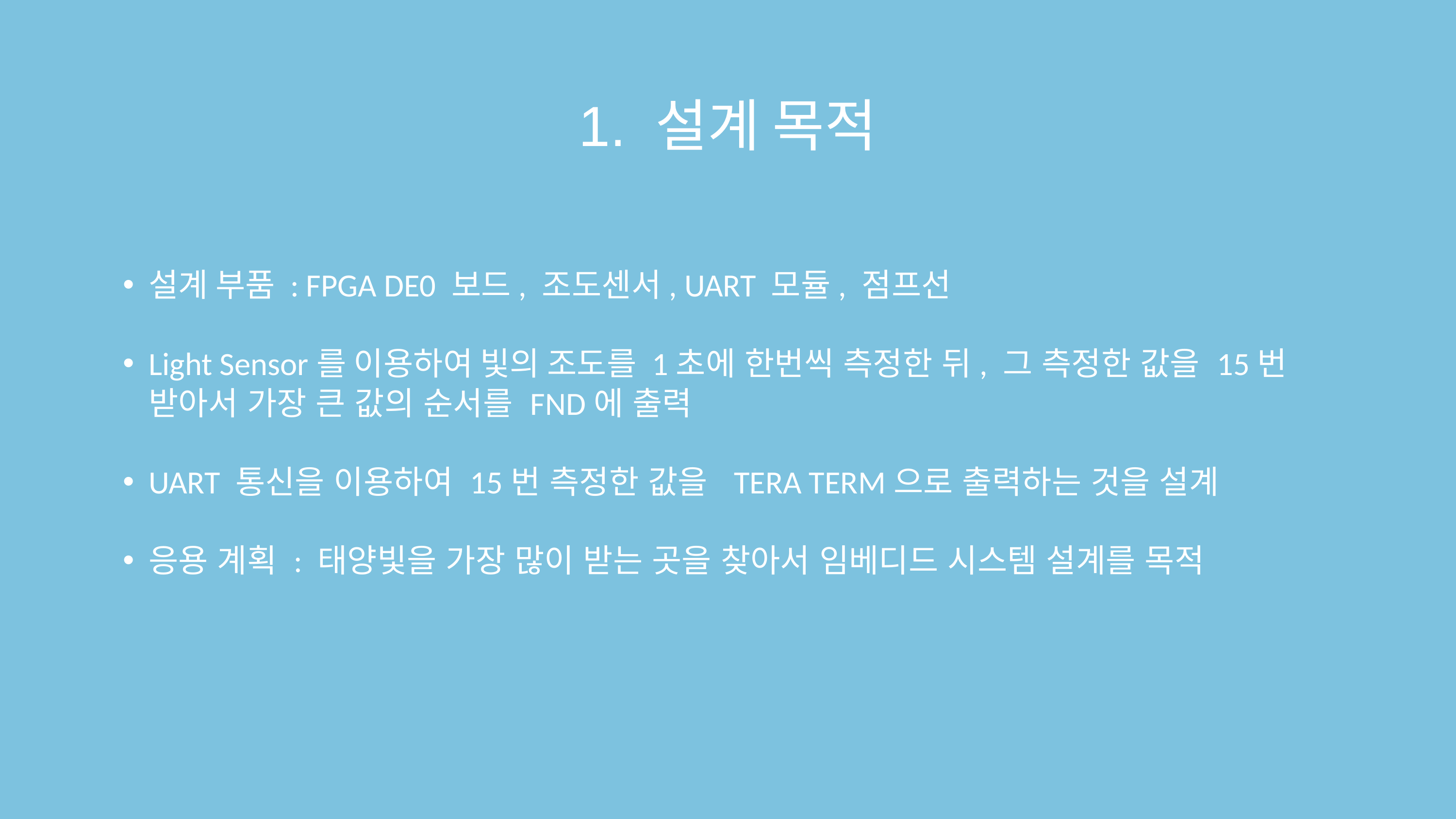

1. 설계 목적
설계 부품 : FPGA DE0 보드, 조도센서, UART 모듈, 점프선

Light Sensor를 이용하여 빛의 조도를 1초에 한번씩 측정한 뒤, 그 측정한 값을 15번 받아서 가장 큰 값의 순서를 FND에 출력

UART 통신을 이용하여 15번 측정한 값을  TERA TERM으로 출력하는 것을 설계

응용 계획 : 태양빛을 가장 많이 받는 곳을 찾아서 임베디드 시스템 설계를 목적